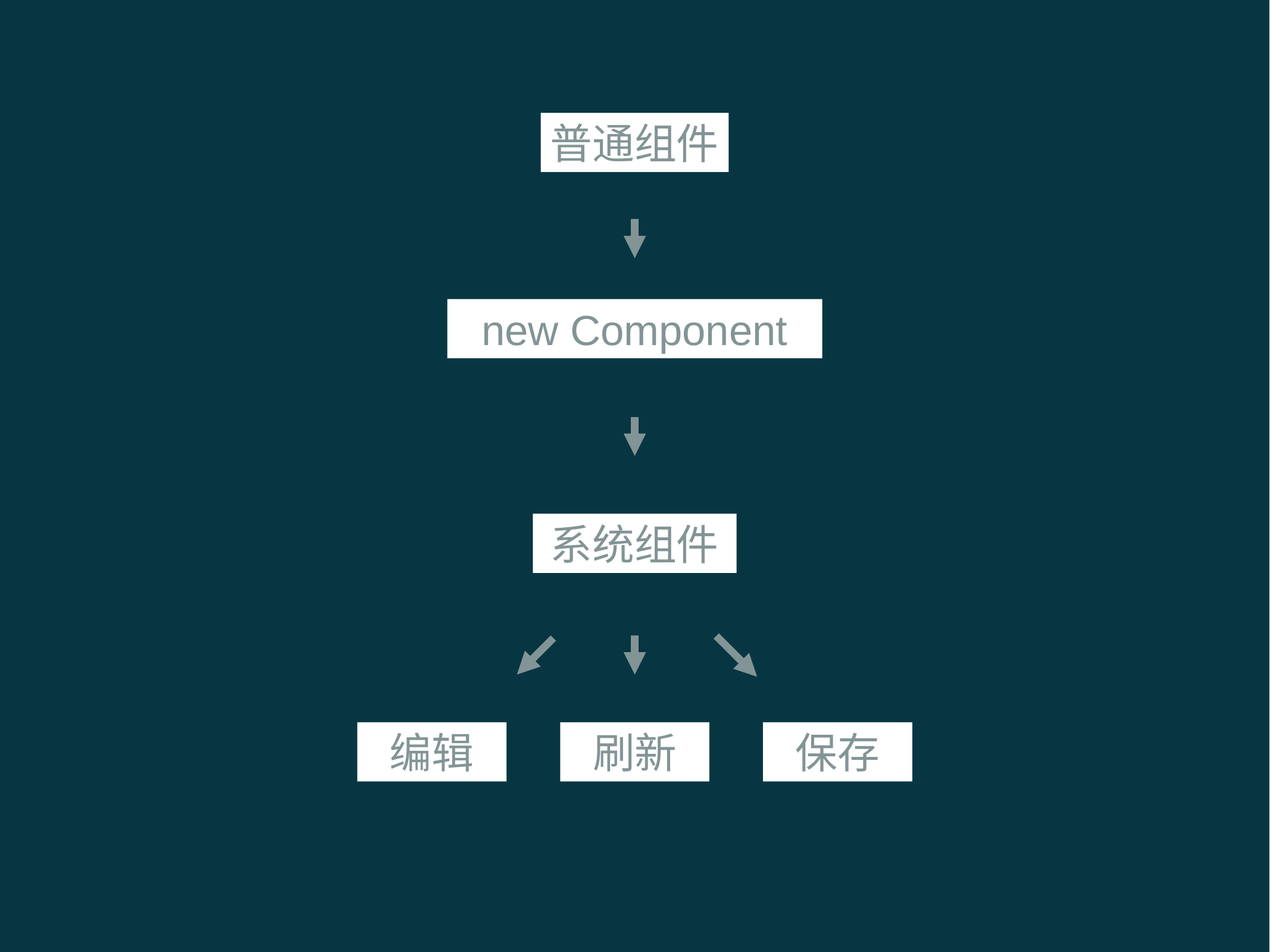

普通组件

new Component

系统组件

刷新
保存
编辑